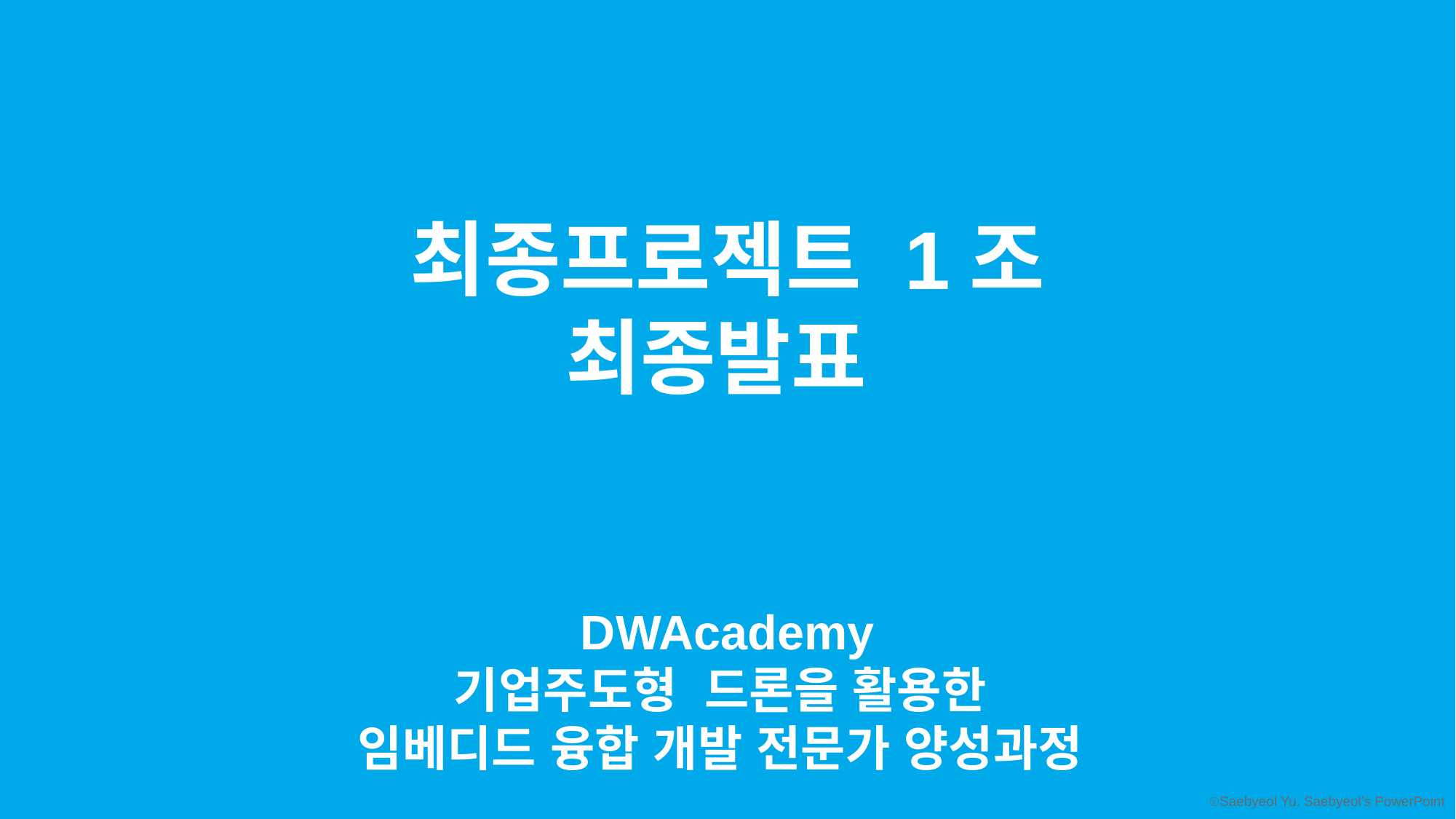

최종프로젝트 1조
최종발표
DWAcademy
기업주도형  드론을 활용한
임베디드 융합 개발 전문가 양성과정